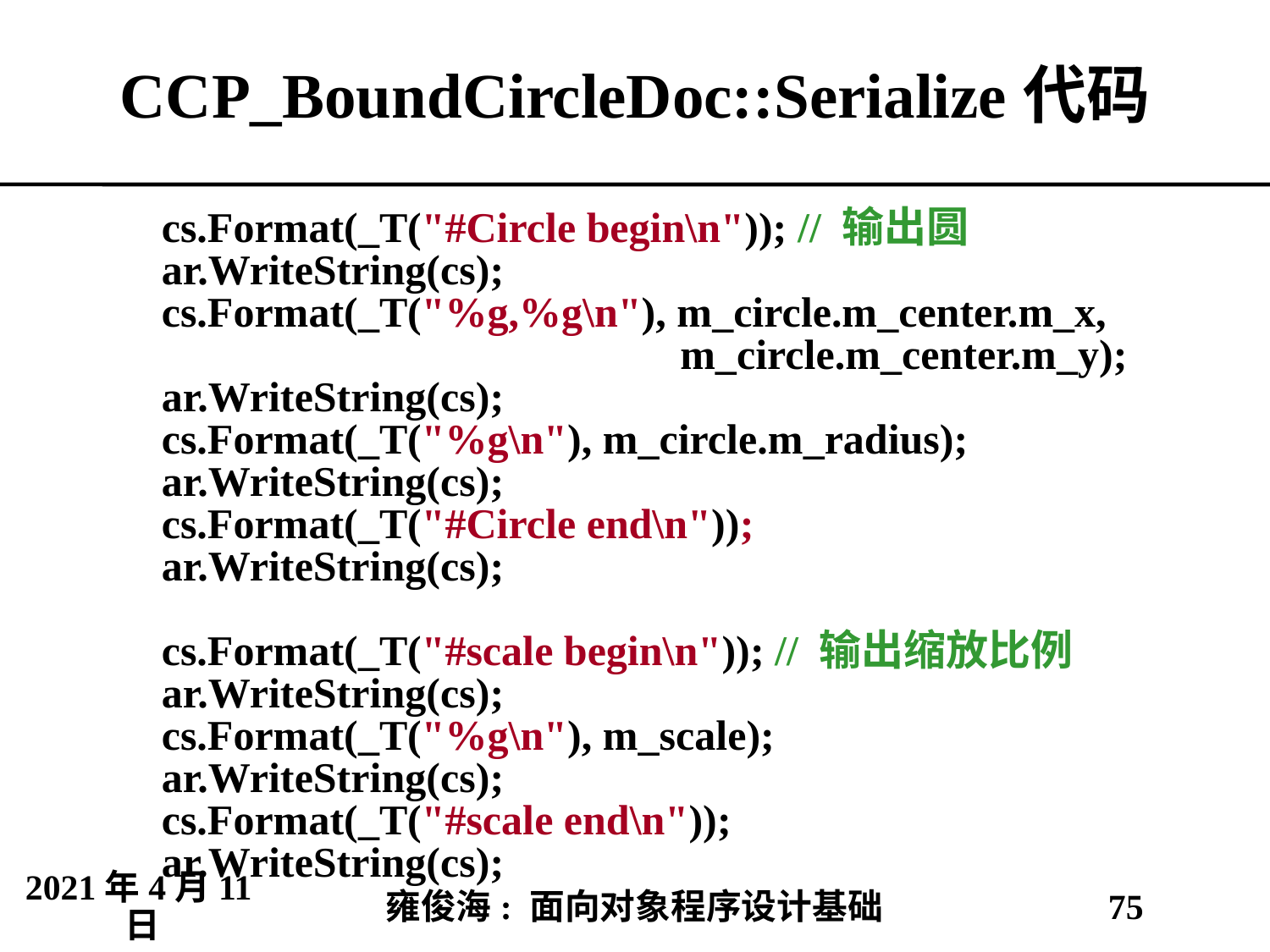

# CCP_BoundCircleDoc::Serialize代码

        cs.Format(_T("#Circle begin\n")); // 输出圆
        ar.WriteString(cs);
        cs.Format(_T("%g,%g\n"), m_circle.m_center.m_x,
                                                         m_circle.m_center.m_y);
        ar.WriteString(cs);
        cs.Format(_T("%g\n"), m_circle.m_radius);
        ar.WriteString(cs);
        cs.Format(_T("#Circle end\n"));
        ar.WriteString(cs);

        cs.Format(_T("#scale begin\n")); // 输出缩放比例
        ar.WriteString(cs);
        cs.Format(_T("%g\n"), m_scale);
        ar.WriteString(cs);
        cs.Format(_T("#scale end\n"));
        ar.WriteString(cs);
2021年4月11日
雍俊海: 面向对象程序设计基础
75